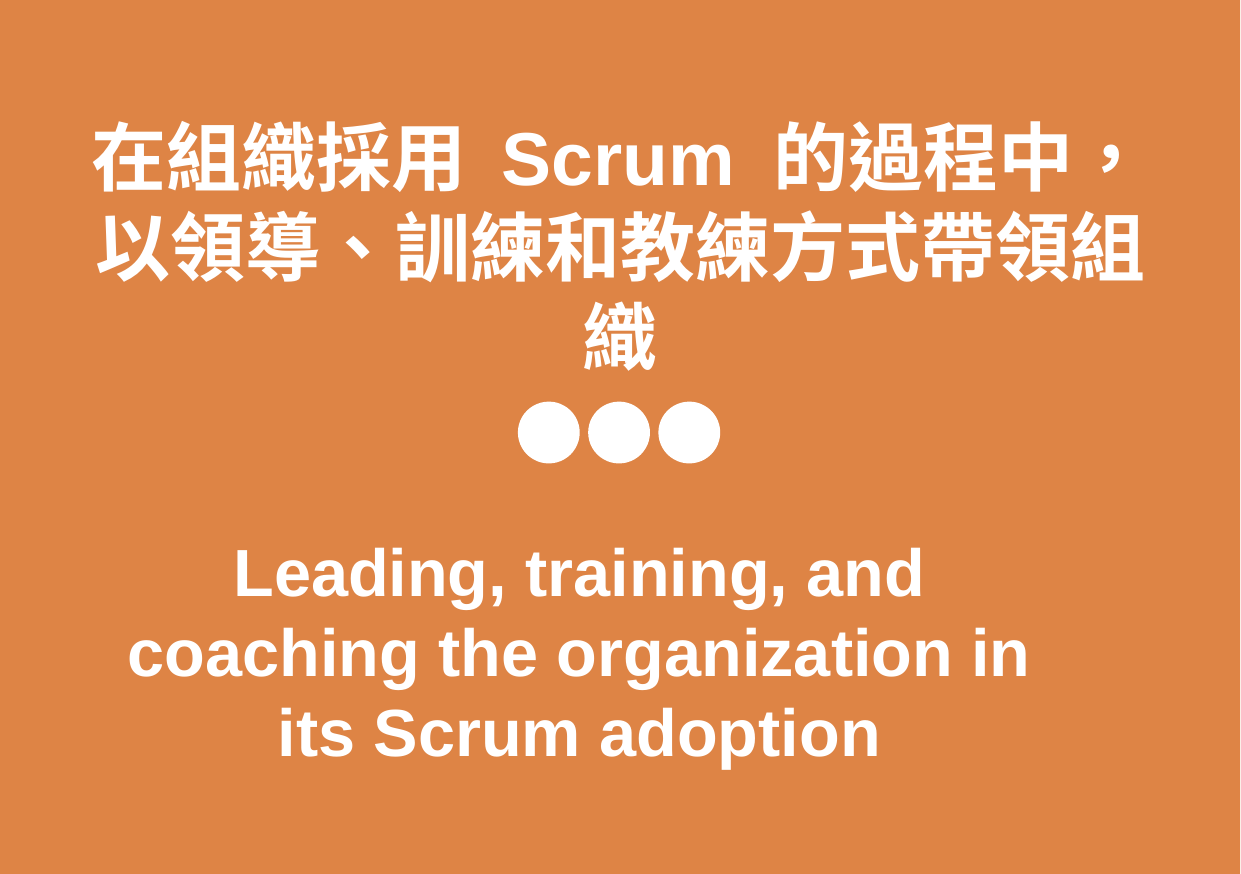

在組織採用 Scrum 的過程中，以領導、訓練和教練方式帶領組織

Leading, training, and coaching the organization in its Scrum adoption